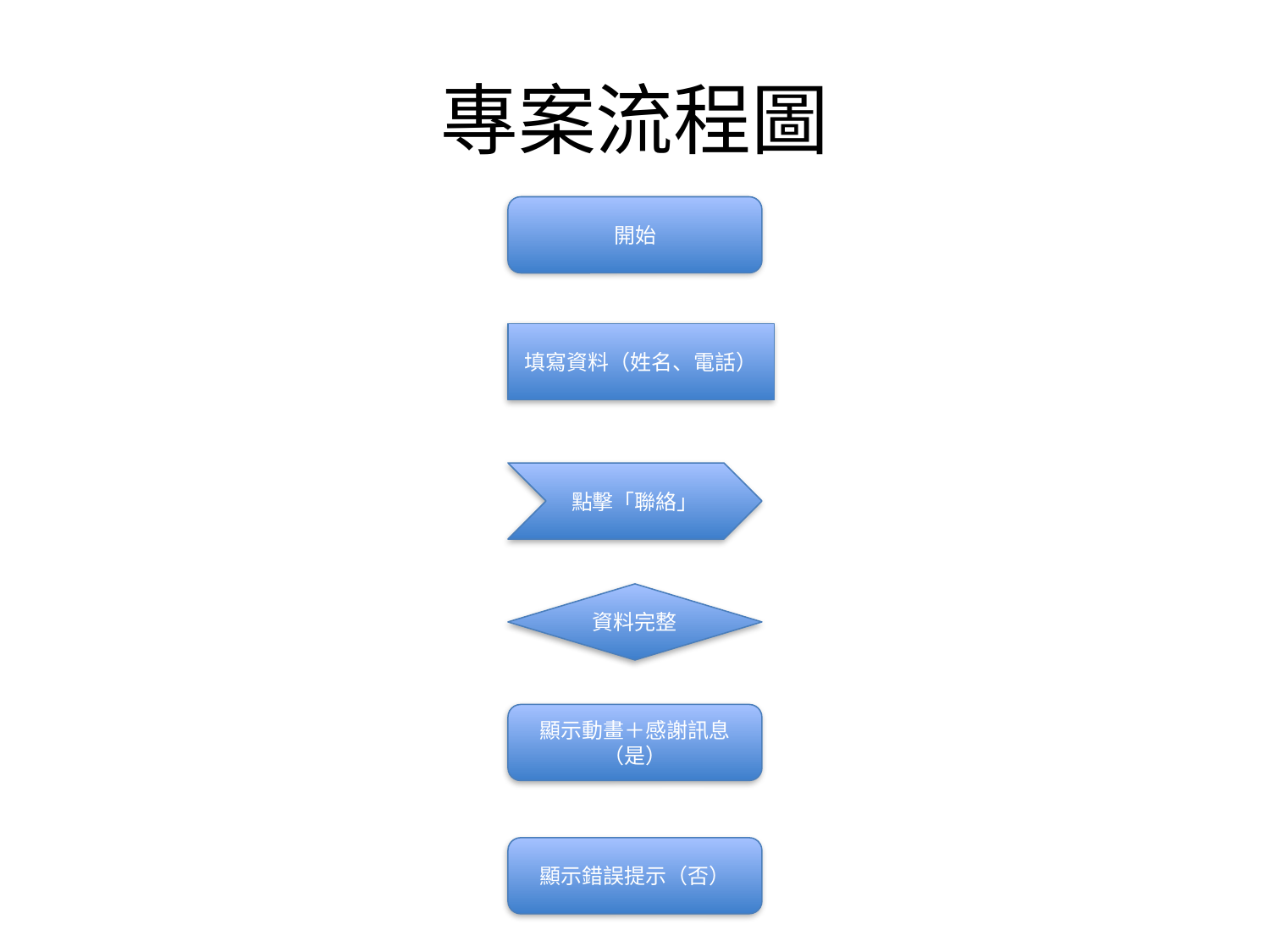

# 專案流程圖
開始
填寫資料（姓名、電話）
點擊「聯絡」
資料完整
顯示動畫＋感謝訊息（是）
顯示錯誤提示（否）